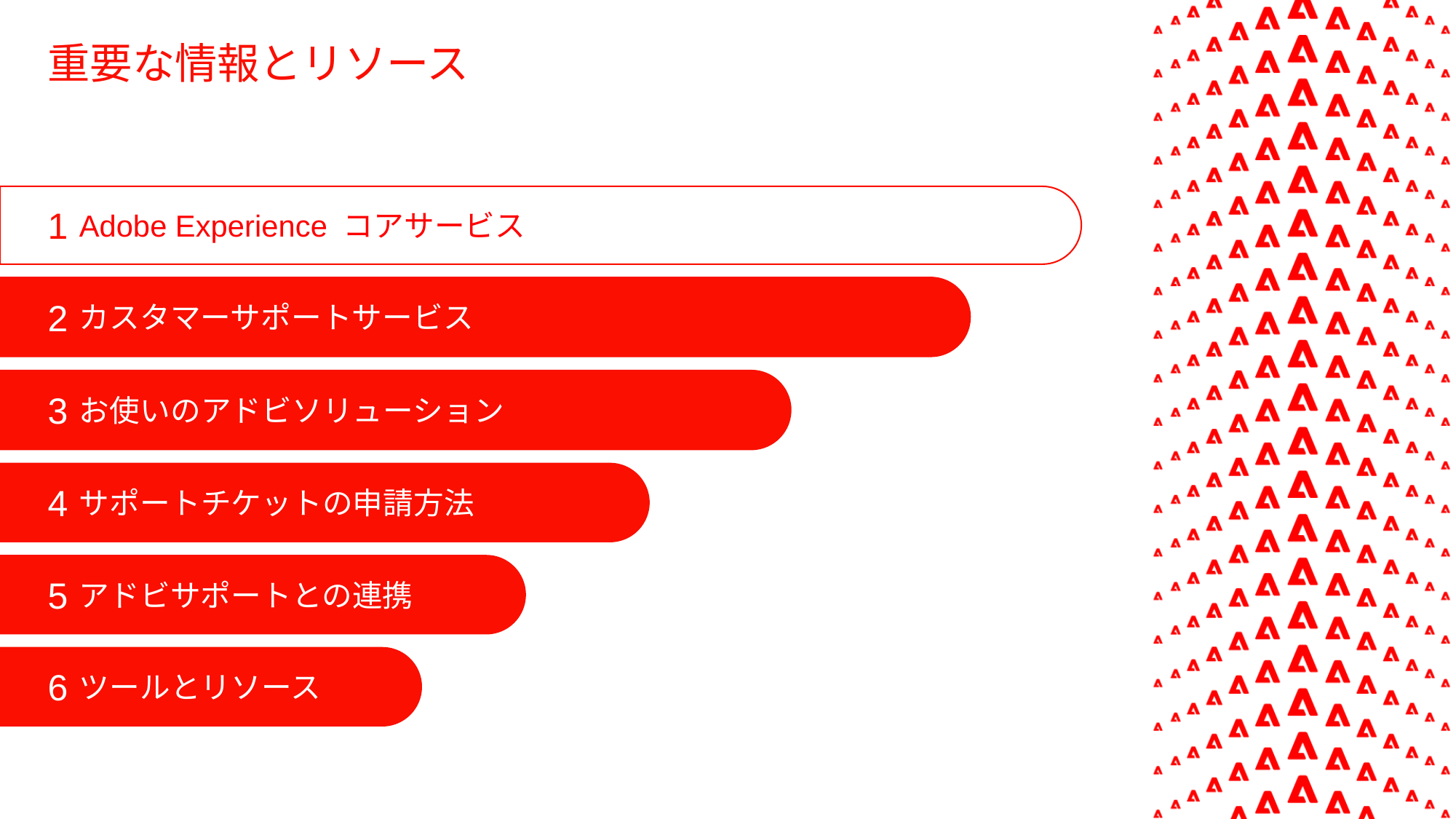

重要な情報とリソース

1
Adobe Experience コアサービス

2
カスタマーサポートサービス

3
お使いのアドビソリューション

4
サポートチケットの申請方法

5
アドビサポートとの連携

6
ツールとリソース